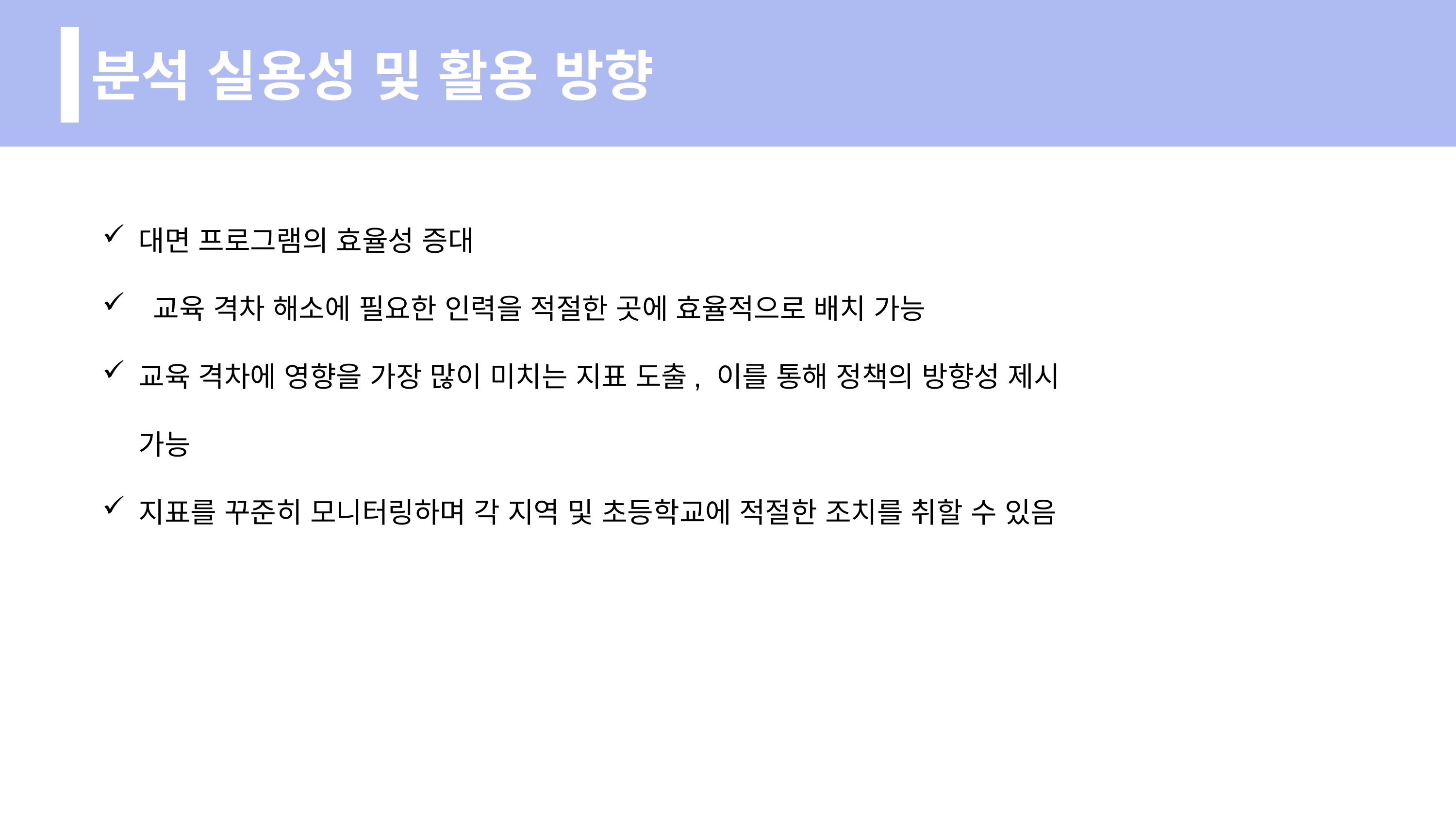

분석 실용성 및 활용 방향
대면 프로그램의 효율성 증대
 교육 격차 해소에 필요한 인력을 적절한 곳에 효율적으로 배치 가능
교육 격차에 영향을 가장 많이 미치는 지표 도출, 이를 통해 정책의 방향성 제시 가능
지표를 꾸준히 모니터링하며 각 지역 및 초등학교에 적절한 조치를 취할 수 있음